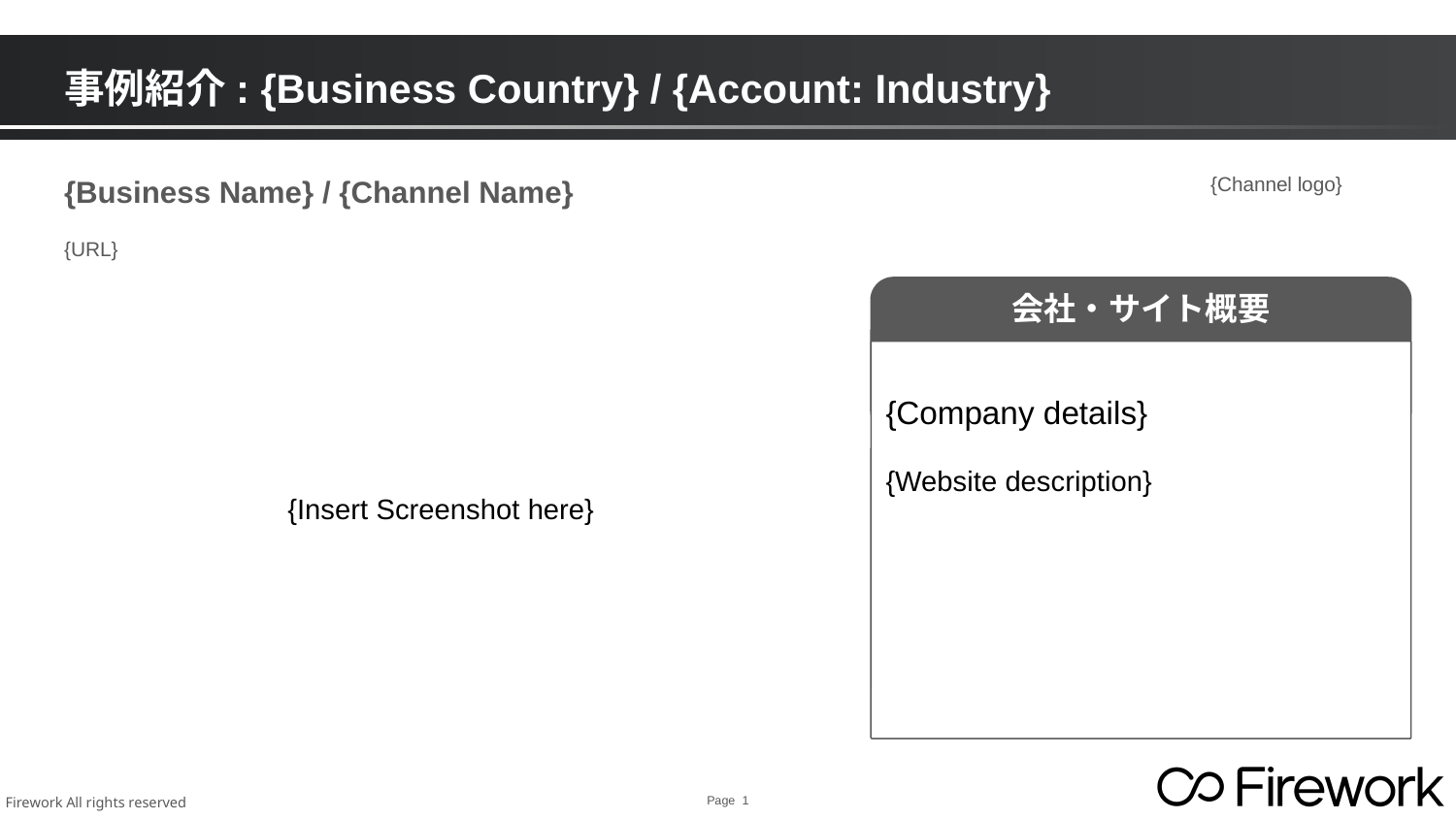

# 事例紹介: {Business Country} / {Account: Industry}
{Business Name} / {Channel Name}

{Channel logo}

{URL}

会社・サイト概要

{Company details}

{Website description}
{Insert Screenshot here}
Page  1